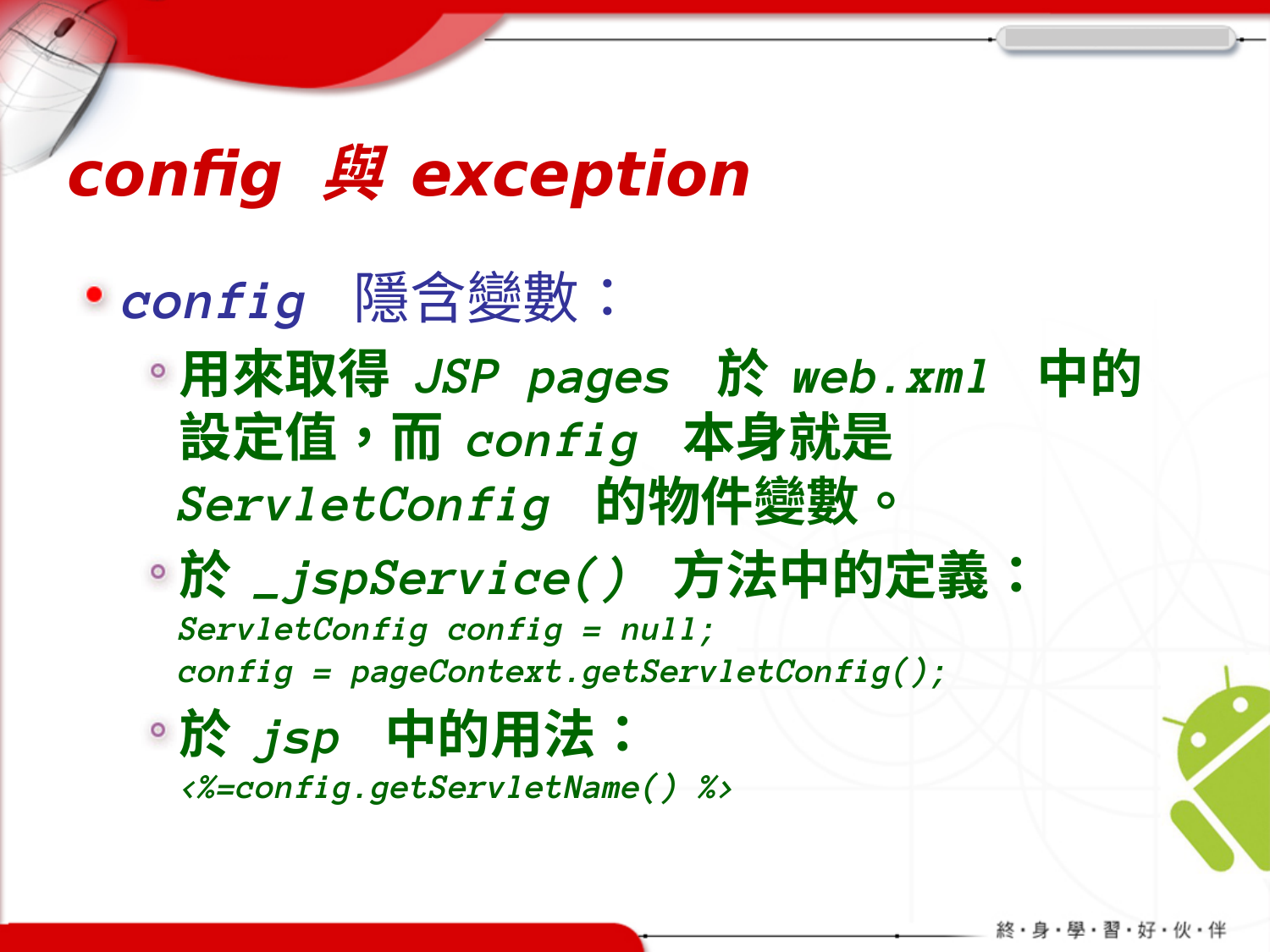

# config 與 exception
config 隱含變數：
用來取得 JSP pages 於 web.xml 中的設定值，而 config 本身就是 ServletConfig 的物件變數。
於 _jspService() 方法中的定義：
ServletConfig config = null;
config = pageContext.getServletConfig();
於 jsp 中的用法：
<%=config.getServletName() %>